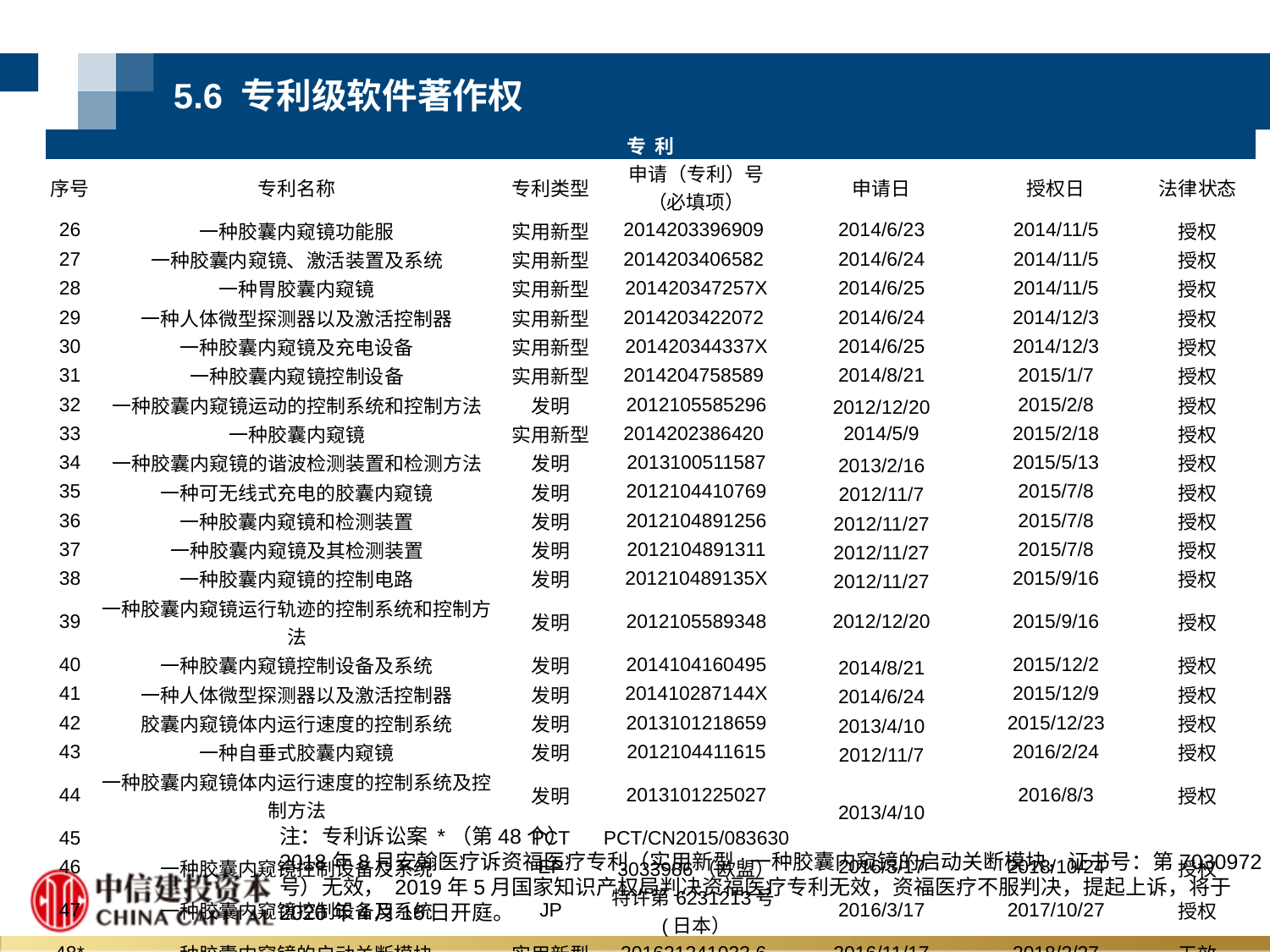

5.6 专利级软件著作权
| 专 利 |  |  |  |  |  |  |
| --- | --- | --- | --- | --- | --- | --- |
| 序号 | 专利名称 | 专利类型 | 申请（专利）号 （必填项） | 申请日 | 授权日 | 法律状态 |
| 26 | 一种胶囊内窥镜功能服 | 实用新型 | 2014203396909 | 2014/6/23 | 2014/11/5 | 授权 |
| 27 | 一种胶囊内窥镜、激活装置及系统 | 实用新型 | 2014203406582 | 2014/6/24 | 2014/11/5 | 授权 |
| 28 | 一种胃胶囊内窥镜 | 实用新型 | 201420347257X | 2014/6/25 | 2014/11/5 | 授权 |
| 29 | 一种人体微型探测器以及激活控制器 | 实用新型 | 2014203422072 | 2014/6/24 | 2014/12/3 | 授权 |
| 30 | 一种胶囊内窥镜及充电设备 | 实用新型 | 201420344337X | 2014/6/25 | 2014/12/3 | 授权 |
| 31 | 一种胶囊内窥镜控制设备 | 实用新型 | 2014204758589 | 2014/8/21 | 2015/1/7 | 授权 |
| 32 | 一种胶囊内窥镜运动的控制系统和控制方法 | 发明 | 2012105585296 | 2012/12/20 | 2015/2/8 | 授权 |
| 33 | 一种胶囊内窥镜 | 实用新型 | 2014202386420 | 2014/5/9 | 2015/2/18 | 授权 |
| 34 | 一种胶囊内窥镜的谐波检测装置和检测方法 | 发明 | 2013100511587 | 2013/2/16 | 2015/5/13 | 授权 |
| 35 | 一种可无线式充电的胶囊内窥镜 | 发明 | 2012104410769 | 2012/11/7 | 2015/7/8 | 授权 |
| 36 | 一种胶囊内窥镜和检测装置 | 发明 | 2012104891256 | 2012/11/27 | 2015/7/8 | 授权 |
| 37 | 一种胶囊内窥镜及其检测装置 | 发明 | 2012104891311 | 2012/11/27 | 2015/7/8 | 授权 |
| 38 | 一种胶囊内窥镜的控制电路 | 发明 | 201210489135X | 2012/11/27 | 2015/9/16 | 授权 |
| 39 | 一种胶囊内窥镜运行轨迹的控制系统和控制方法 | 发明 | 2012105589348 | 2012/12/20 | 2015/9/16 | 授权 |
| 40 | 一种胶囊内窥镜控制设备及系统 | 发明 | 2014104160495 | 2014/8/21 | 2015/12/2 | 授权 |
| 41 | 一种人体微型探测器以及激活控制器 | 发明 | 201410287144X | 2014/6/24 | 2015/12/9 | 授权 |
| 42 | 胶囊内窥镜体内运行速度的控制系统 | 发明 | 2013101218659 | 2013/4/10 | 2015/12/23 | 授权 |
| 43 | 一种自垂式胶囊内窥镜 | 发明 | 2012104411615 | 2012/11/7 | 2016/2/24 | 授权 |
| 44 | 一种胶囊内窥镜体内运行速度的控制系统及控制方法 | 发明 | 2013101225027 | 2013/4/10 | 2016/8/3 | 授权 |
| 45 |  | PCT | PCT/CN2015/083630 |  |  |  |
| 46 | 一种胶囊内窥镜控制设备及系统 | EP | 3033986（欧盟） | 2016/3/17 | 2018/10/24 | 授权 |
| 47 | 一种胶囊内窥镜控制设备及系统 | JP | 特许第6231213号(日本） | 2016/3/17 | 2017/10/27 | 授权 |
| 48\* | 一种胶囊内窥镜的启动关断模块 | 实用新型 | 201621241033.6 | 2016/11/17 | 2018/2/27 | 无效 |
注：专利诉讼案 *（第48个）
2018年8月安翰医疗诉资福医疗专利（实用新型:一种胶囊内窥镜的启动关断模块，证书号：第7030972号）无效， 2019年5月国家知识产权局判决资福医疗专利无效，资福医疗不服判决，提起上诉，将于2020年4月16日开庭。